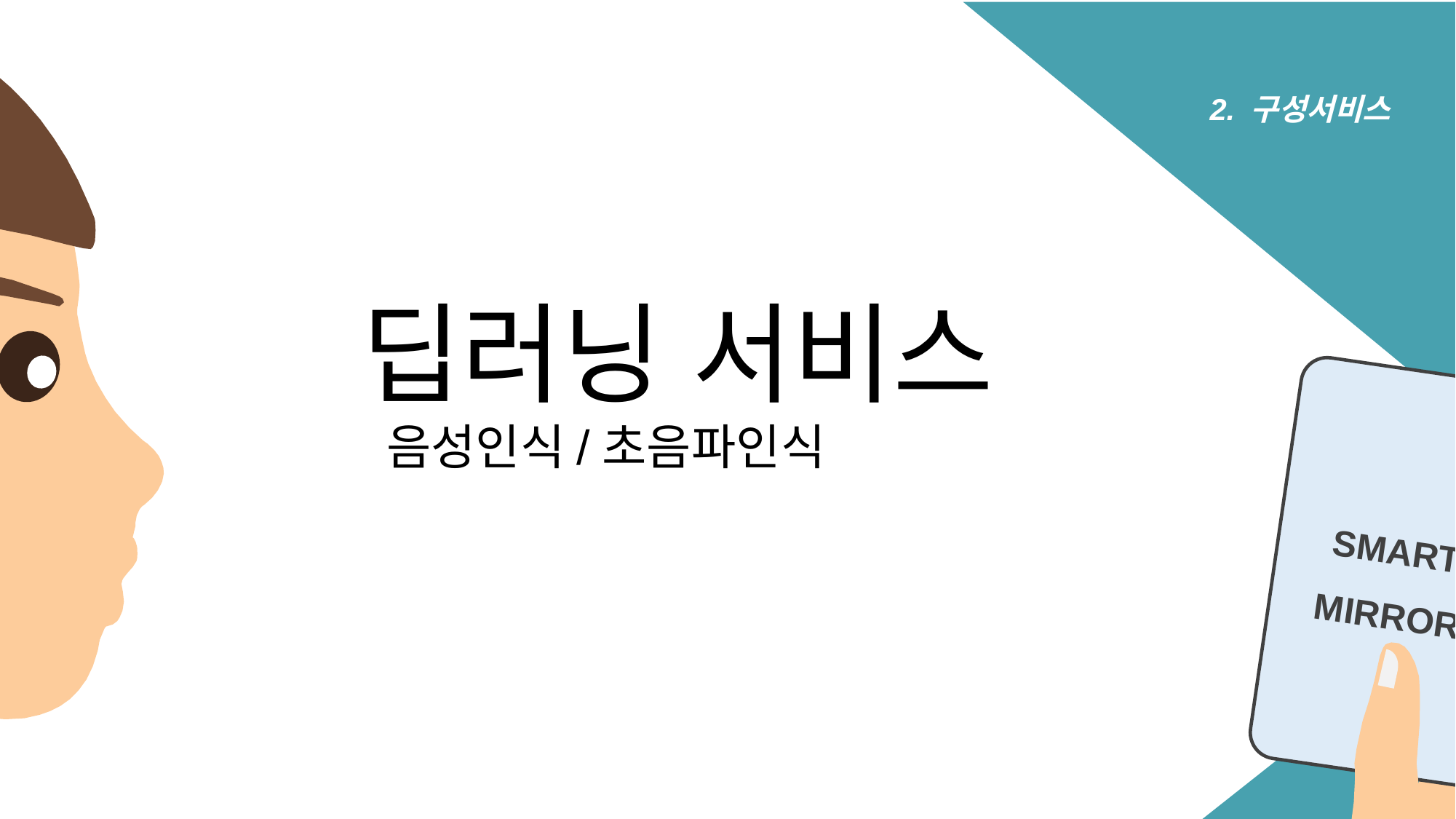

2. 구성서비스
딥러닝 서비스
 음성인식/초음파인식
SMART
MIRROR